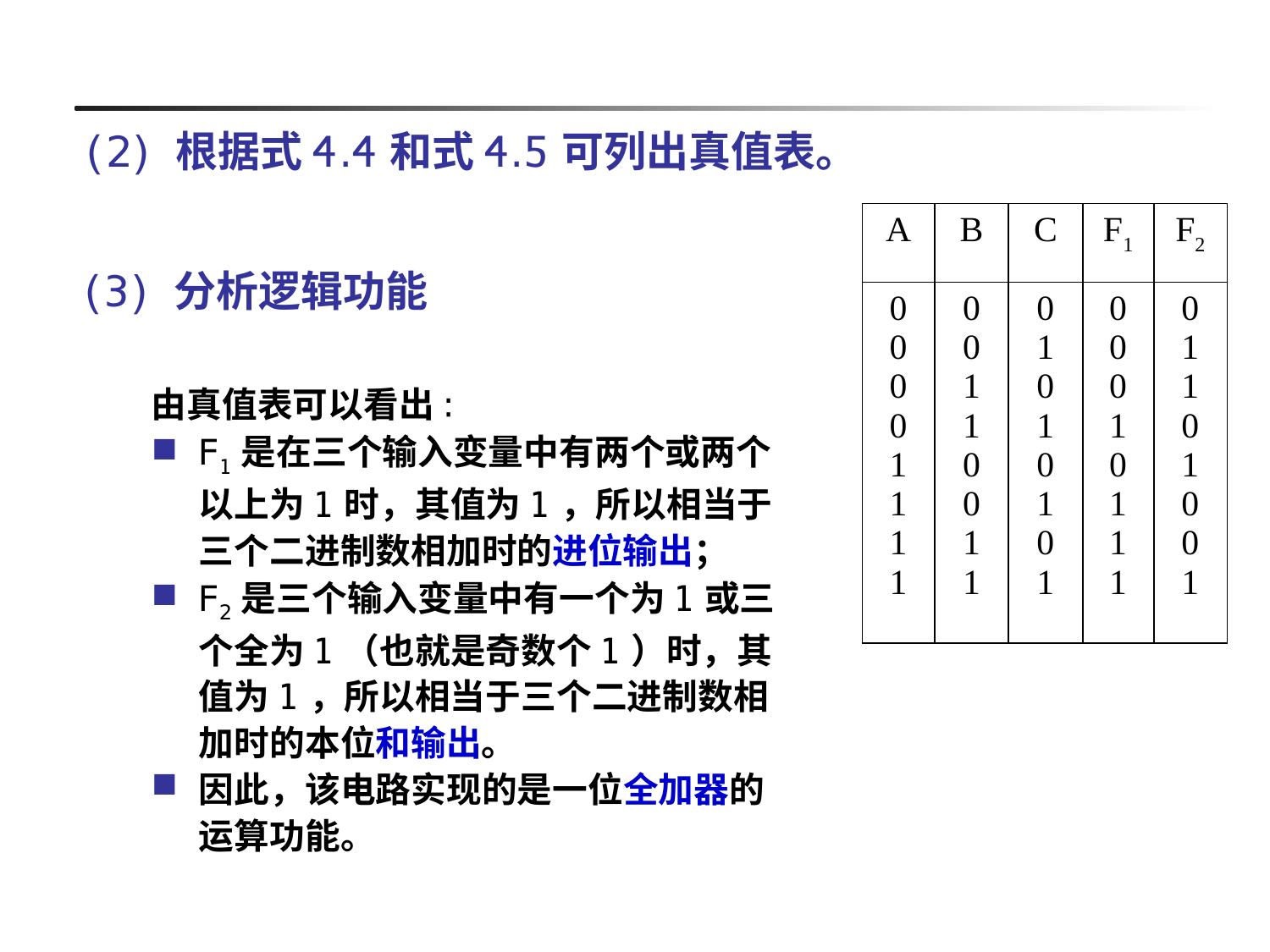

# (2) 根据式4.4和式4.5可列出真值表。
| A | B | C | F1 | F2 |
| --- | --- | --- | --- | --- |
| 0 0 0 0 1 1 1 1 | 0 0 1 1 0 0 1 1 | 0 1 0 1 0 1 0 1 | 0 0 0 1 0 1 1 1 | 0 1 1 0 1 0 0 1 |
(3) 分析逻辑功能
由真值表可以看出:
F1是在三个输入变量中有两个或两个以上为1时，其值为1，所以相当于三个二进制数相加时的进位输出；
F2是三个输入变量中有一个为1或三个全为1（也就是奇数个1）时，其值为1，所以相当于三个二进制数相加时的本位和输出。
因此，该电路实现的是一位全加器的运算功能。